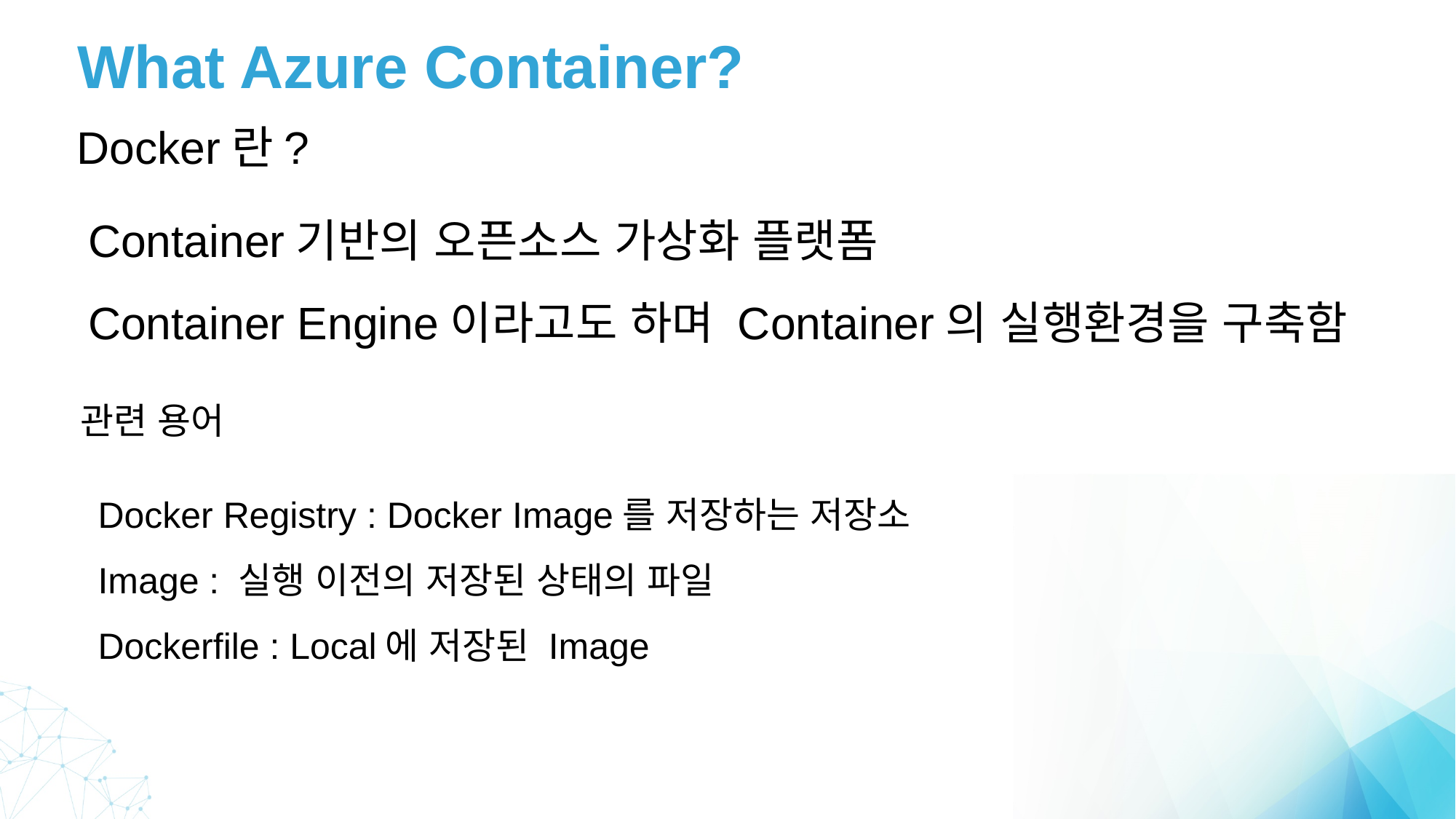

What Azure Container?
Docker란?
Container기반의 오픈소스 가상화 플랫폼
Container Engine이라고도 하며 Container의 실행환경을 구축함
관련 용어
Docker Registry : Docker Image를 저장하는 저장소
Image : 실행 이전의 저장된 상태의 파일
Dockerfile : Local에 저장된 Image